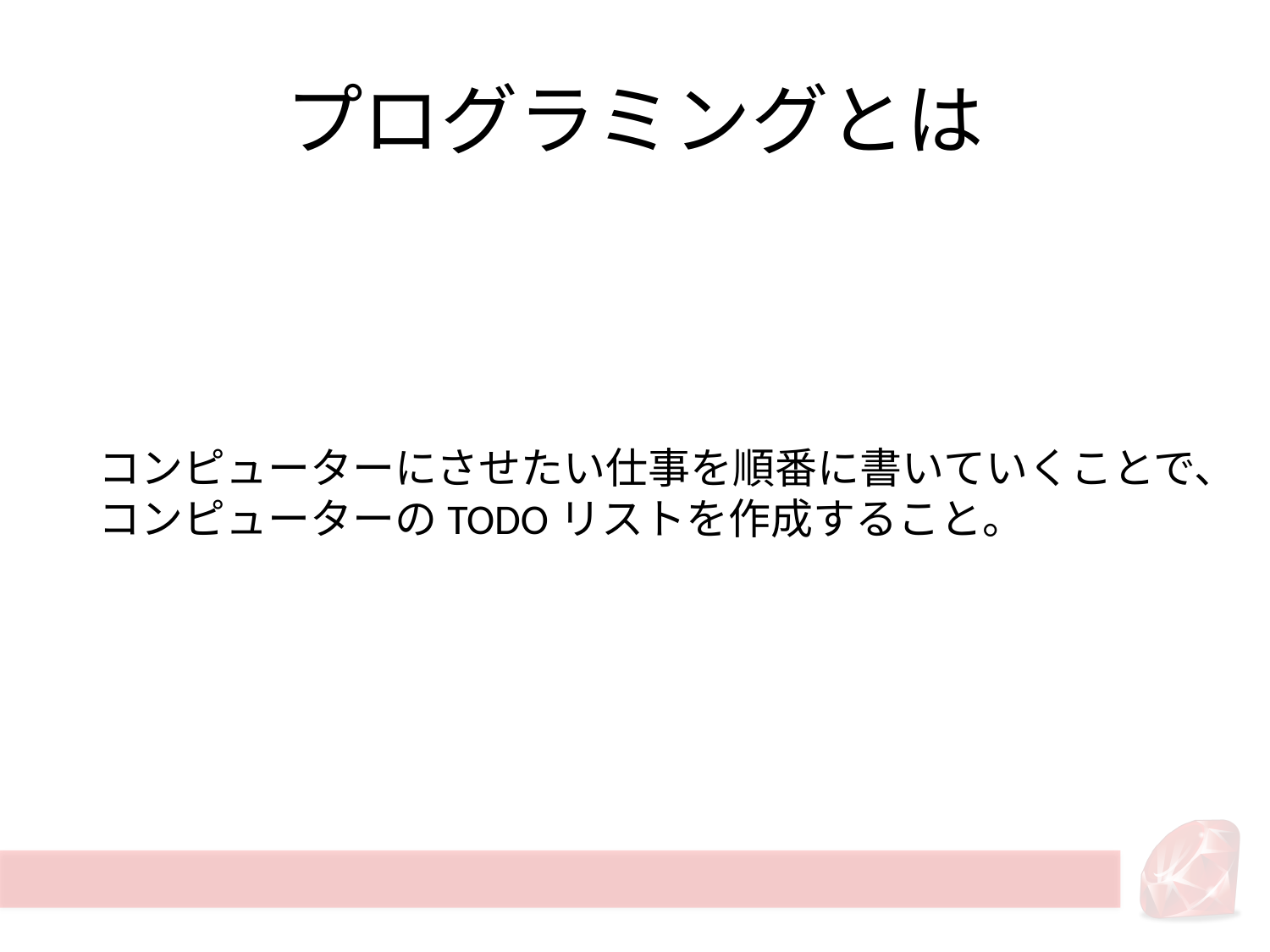

# プログラミングとは
コンピューターにさせたい仕事を順番に書いていくことで、
コンピューターのTODOリストを作成すること。